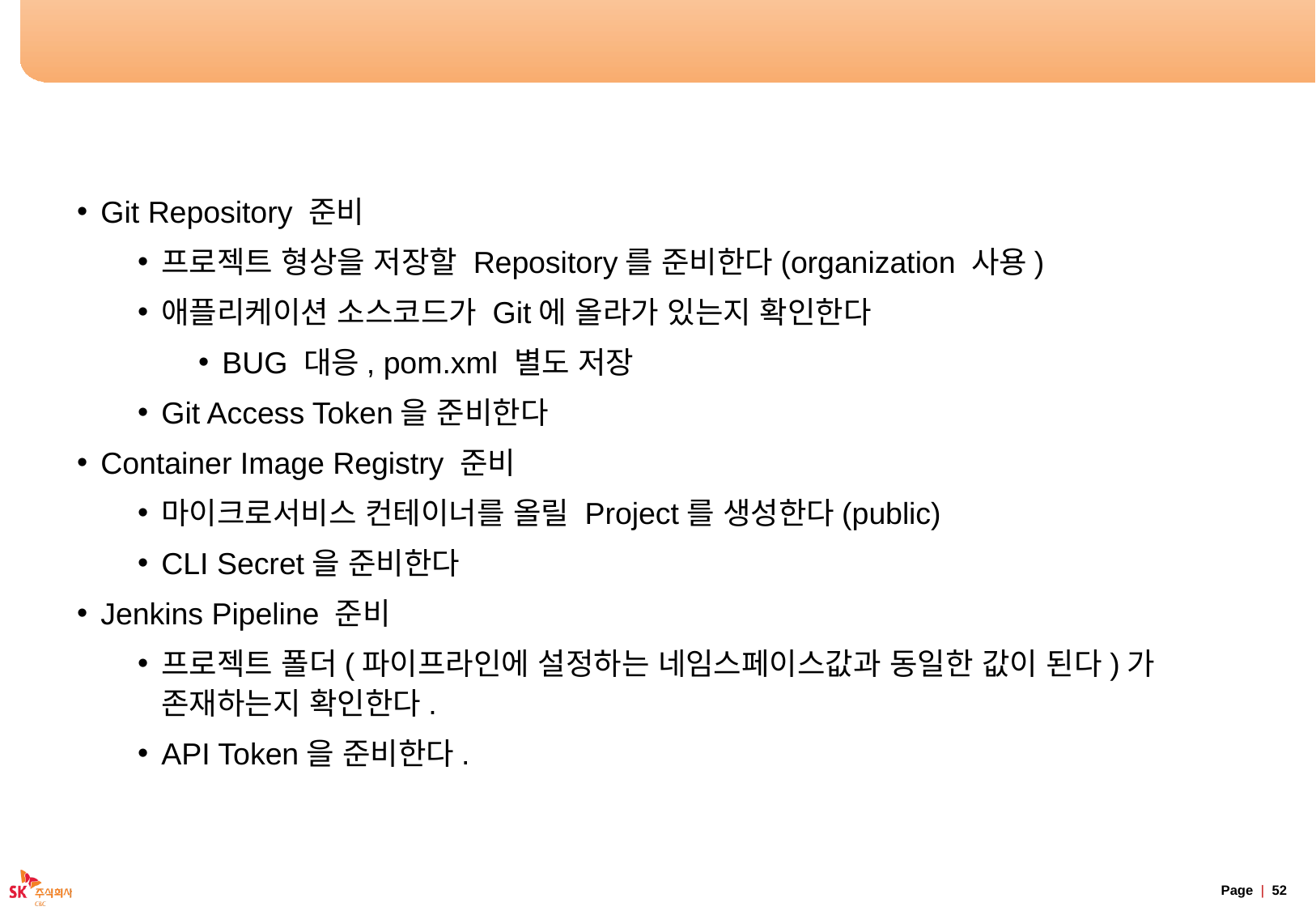

# 팩토리 프로젝트 구성하기 - 절차
Git Repository 준비
프로젝트 형상을 저장할 Repository를 준비한다(organization 사용)
애플리케이션 소스코드가 Git에 올라가 있는지 확인한다
BUG 대응, pom.xml 별도 저장
Git Access Token을 준비한다
Container Image Registry 준비
마이크로서비스 컨테이너를 올릴 Project를 생성한다(public)
CLI Secret을 준비한다
Jenkins Pipeline 준비
프로젝트 폴더(파이프라인에 설정하는 네임스페이스값과 동일한 값이 된다)가 존재하는지 확인한다.
API Token을 준비한다.